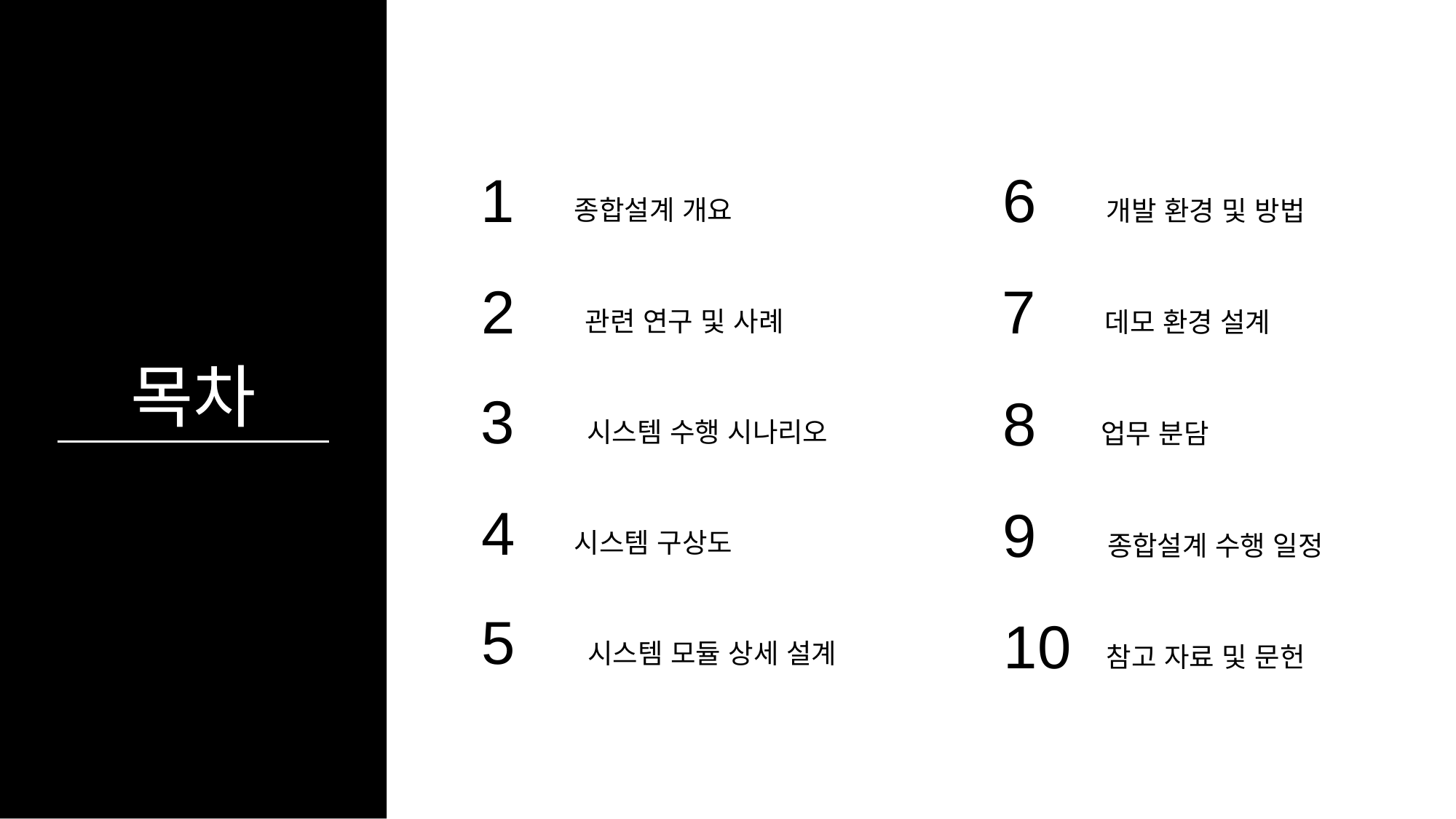

1
종합설계 개요
6
개발 환경 및 방법
2
관련 연구 및 사례
7
데모 환경 설계
목차
3
시스템 수행 시나리오
8
업무 분담
4
시스템 구상도
9
종합설계 수행 일정
5
시스템 모듈 상세 설계
10
참고 자료 및 문헌